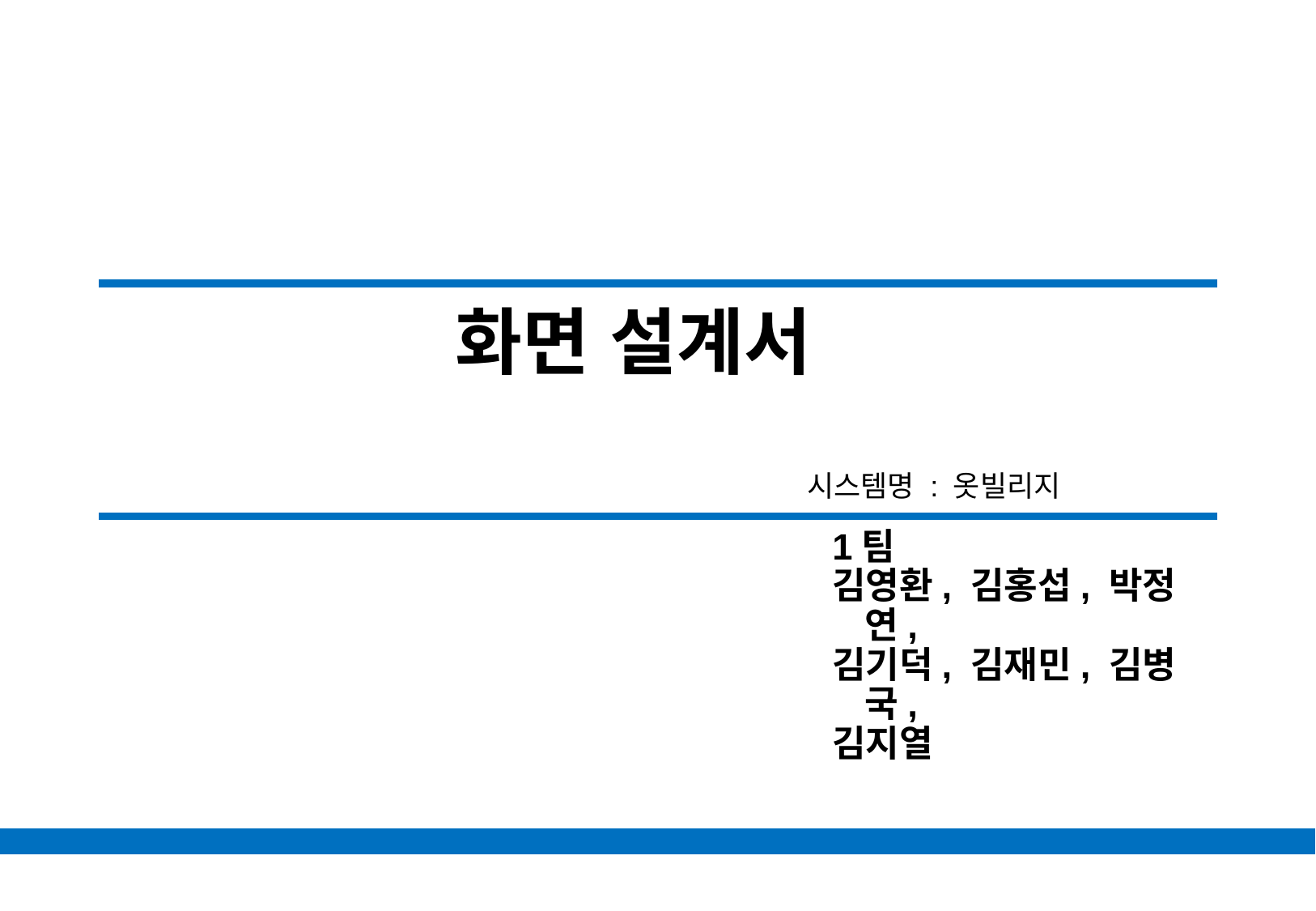

# 화면 설계서
시스템명 : 옷빌리지
1팀
김영환, 김홍섭, 박정연,
김기덕, 김재민, 김병국,
김지열